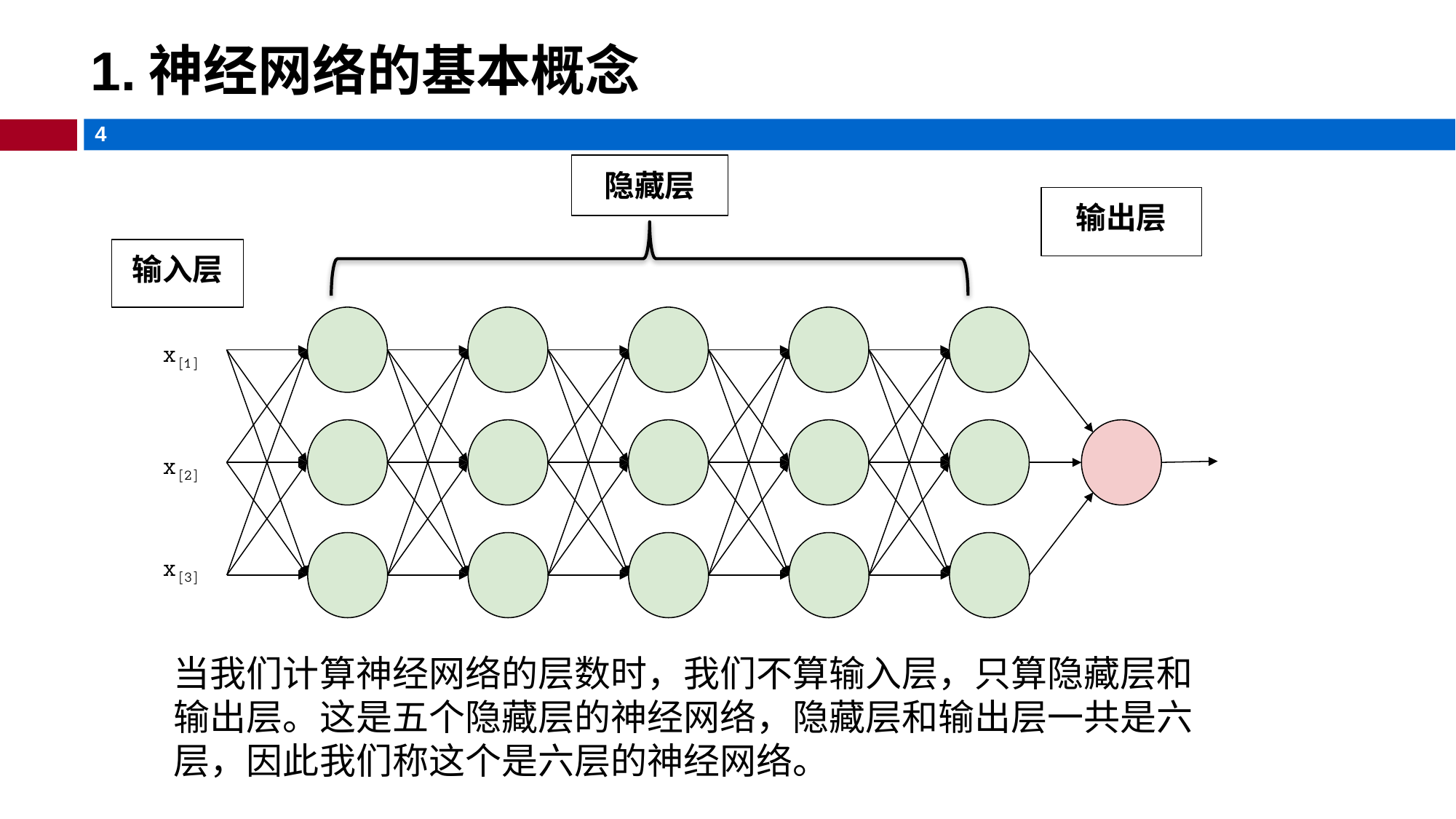

# 1.神经网络的基本概念

隐藏层
输出层
输入层

x[1]

x[2]

x[3]
当我们计算神经网络的层数时，我们不算输入层，只算隐藏层和输出层。这是五个隐藏层的神经网络，隐藏层和输出层一共是六层，因此我们称这个是六层的神经网络。